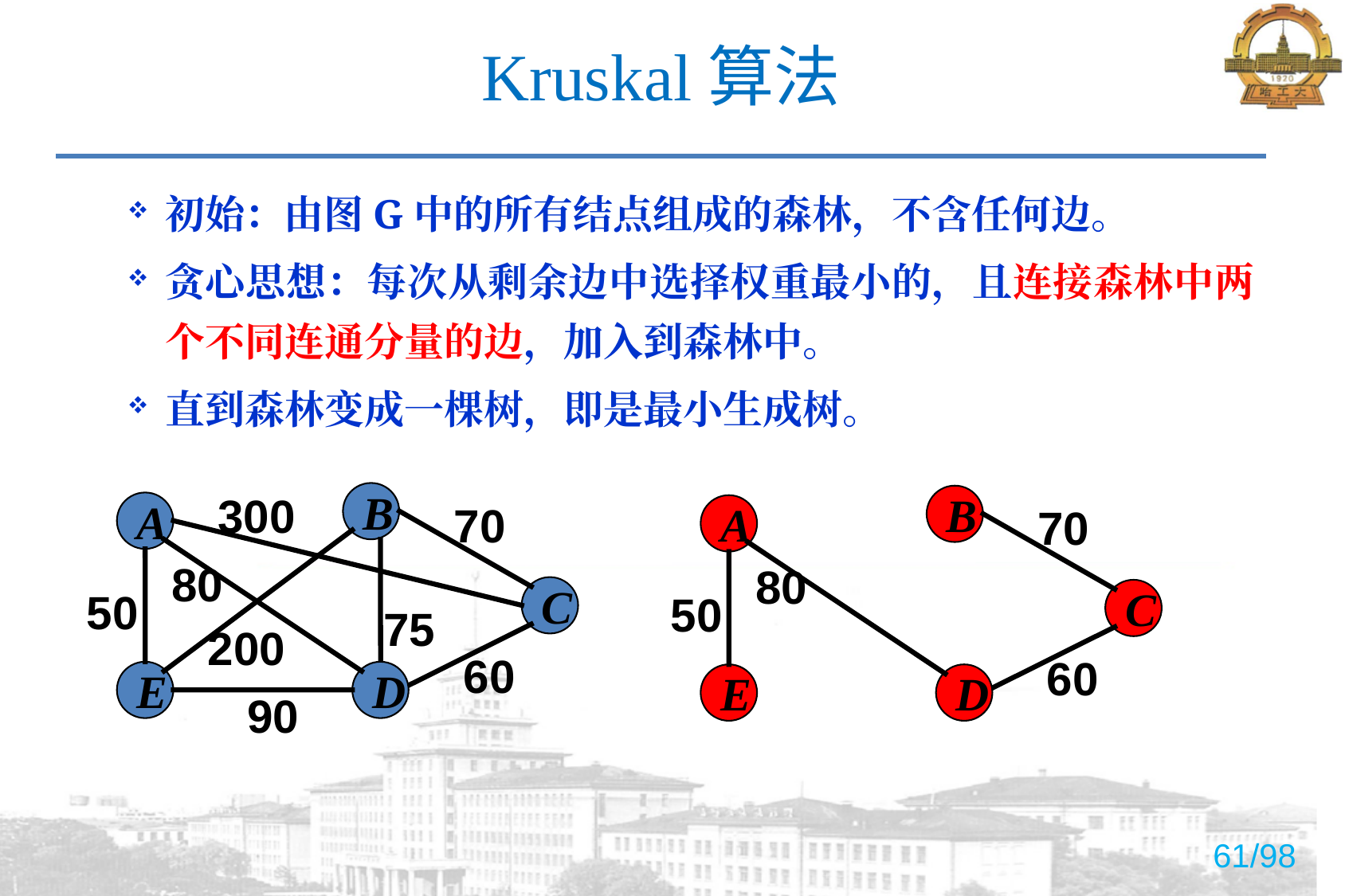

# Kruskal算法
初始：由图G中的所有结点组成的森林，不含任何边。
贪心思想：每次从剩余边中选择权重最小的，且连接森林中两个不同连通分量的边，加入到森林中。
直到森林变成一棵树，即是最小生成树。
300
B
70
A

80
50
C
75
200

60
E
D
90

B
70
A

80
50
C

60
E
D